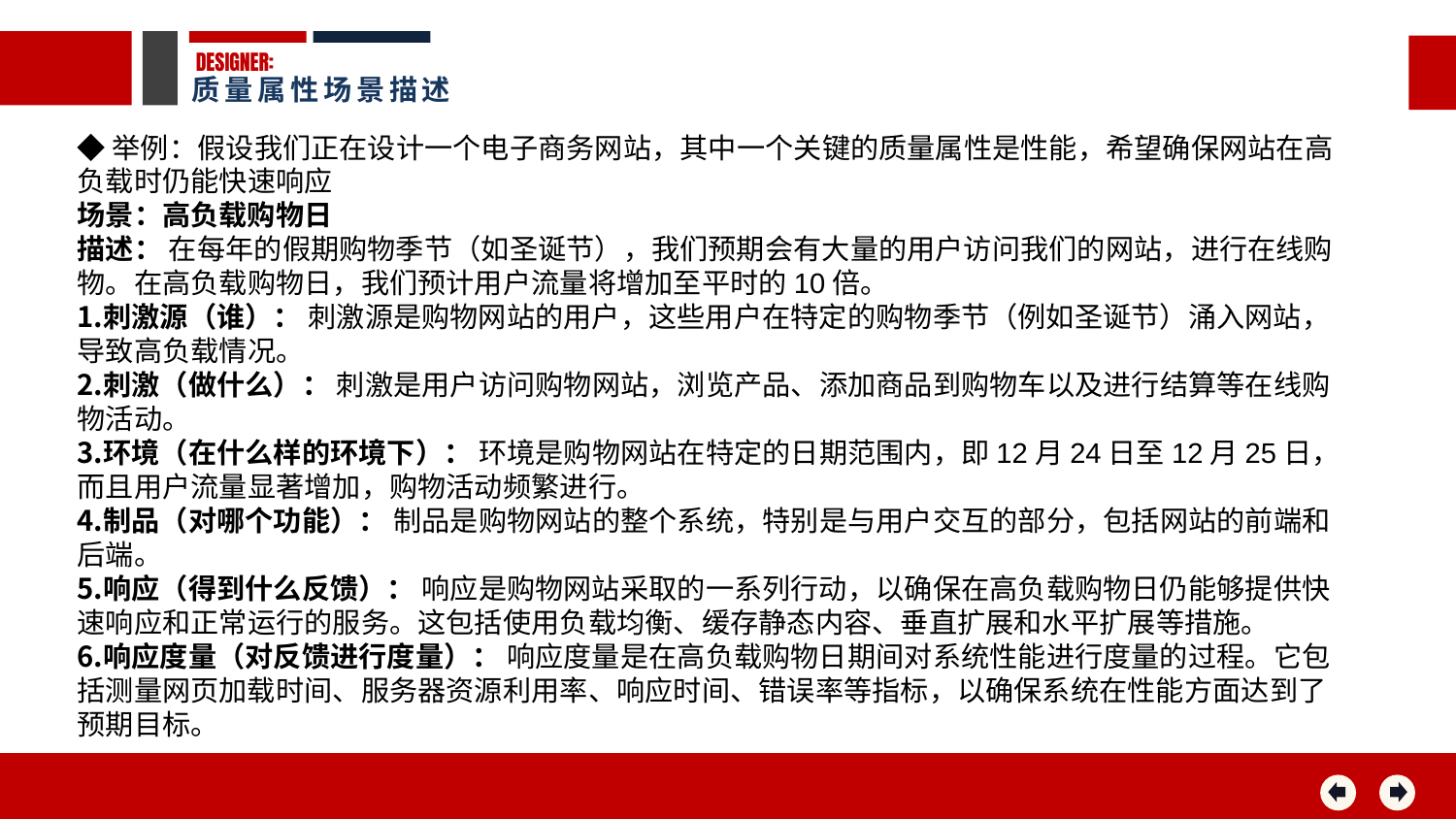

DESIGNER:
质量属性场景描述
◆举例：假设我们正在设计一个电子商务网站，其中一个关键的质量属性是性能，希望确保网站在高负载时仍能快速响应
场景：高负载购物日
描述： 在每年的假期购物季节（如圣诞节），我们预期会有大量的用户访问我们的网站，进行在线购物。在高负载购物日，我们预计用户流量将增加至平时的10倍。
刺激源（谁）： 刺激源是购物网站的用户，这些用户在特定的购物季节（例如圣诞节）涌入网站，导致高负载情况。
刺激（做什么）： 刺激是用户访问购物网站，浏览产品、添加商品到购物车以及进行结算等在线购物活动。
环境（在什么样的环境下）： 环境是购物网站在特定的日期范围内，即12月24日至12月25日，而且用户流量显著增加，购物活动频繁进行。
制品（对哪个功能）： 制品是购物网站的整个系统，特别是与用户交互的部分，包括网站的前端和后端。
响应（得到什么反馈）： 响应是购物网站采取的一系列行动，以确保在高负载购物日仍能够提供快速响应和正常运行的服务。这包括使用负载均衡、缓存静态内容、垂直扩展和水平扩展等措施。
响应度量（对反馈进行度量）： 响应度量是在高负载购物日期间对系统性能进行度量的过程。它包括测量网页加载时间、服务器资源利用率、响应时间、错误率等指标，以确保系统在性能方面达到了预期目标。